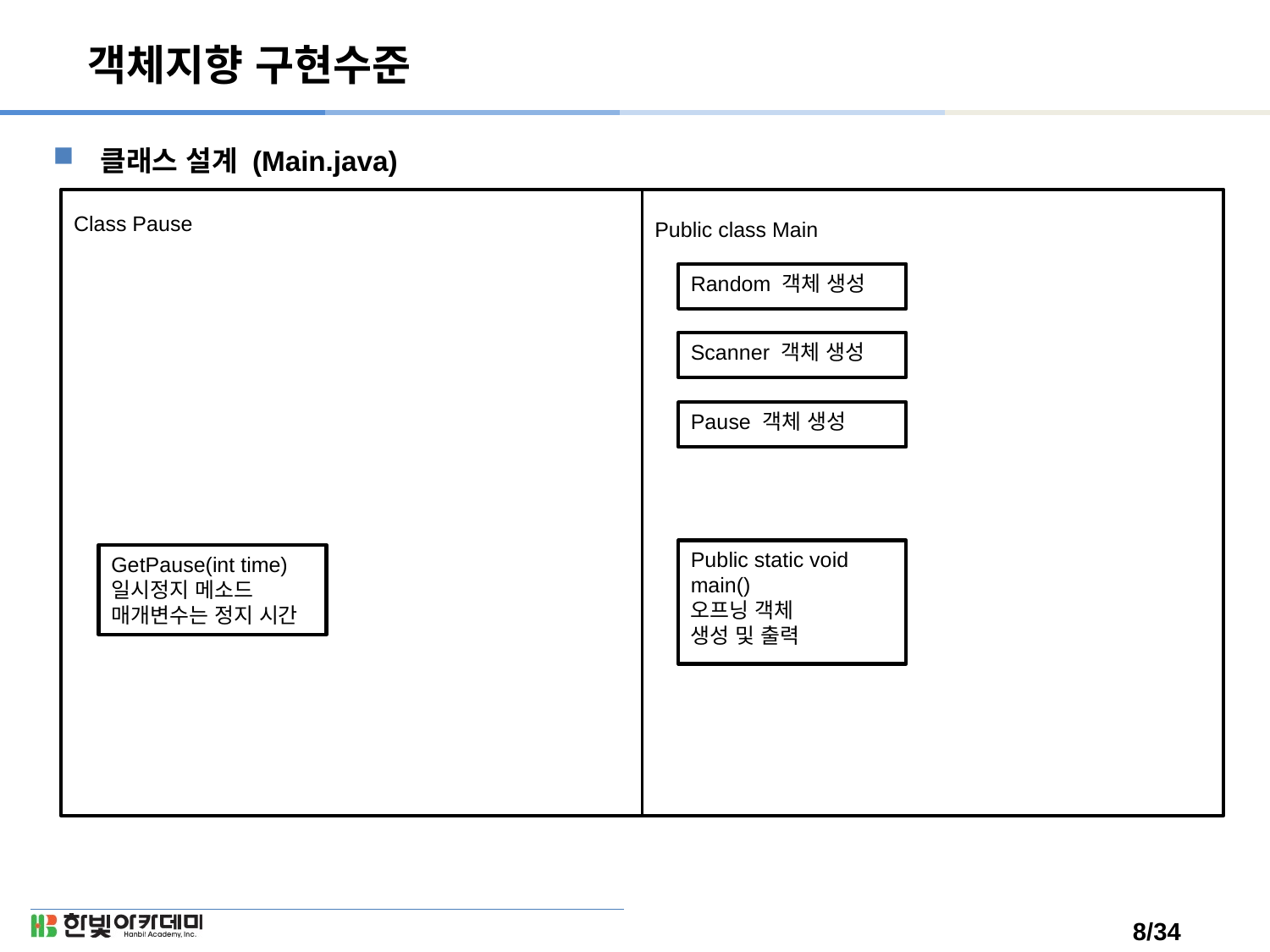

# 객체지향 구현수준
클래스 설계 (Main.java)

Class Pause
Public class Main

Random 객체 생성

Scanner 객체 생성

Pause 객체 생성

Public static void main()
오프닝 객체
생성 및 출력

GetPause(int time)
일시정지 메소드
매개변수는 정지 시간